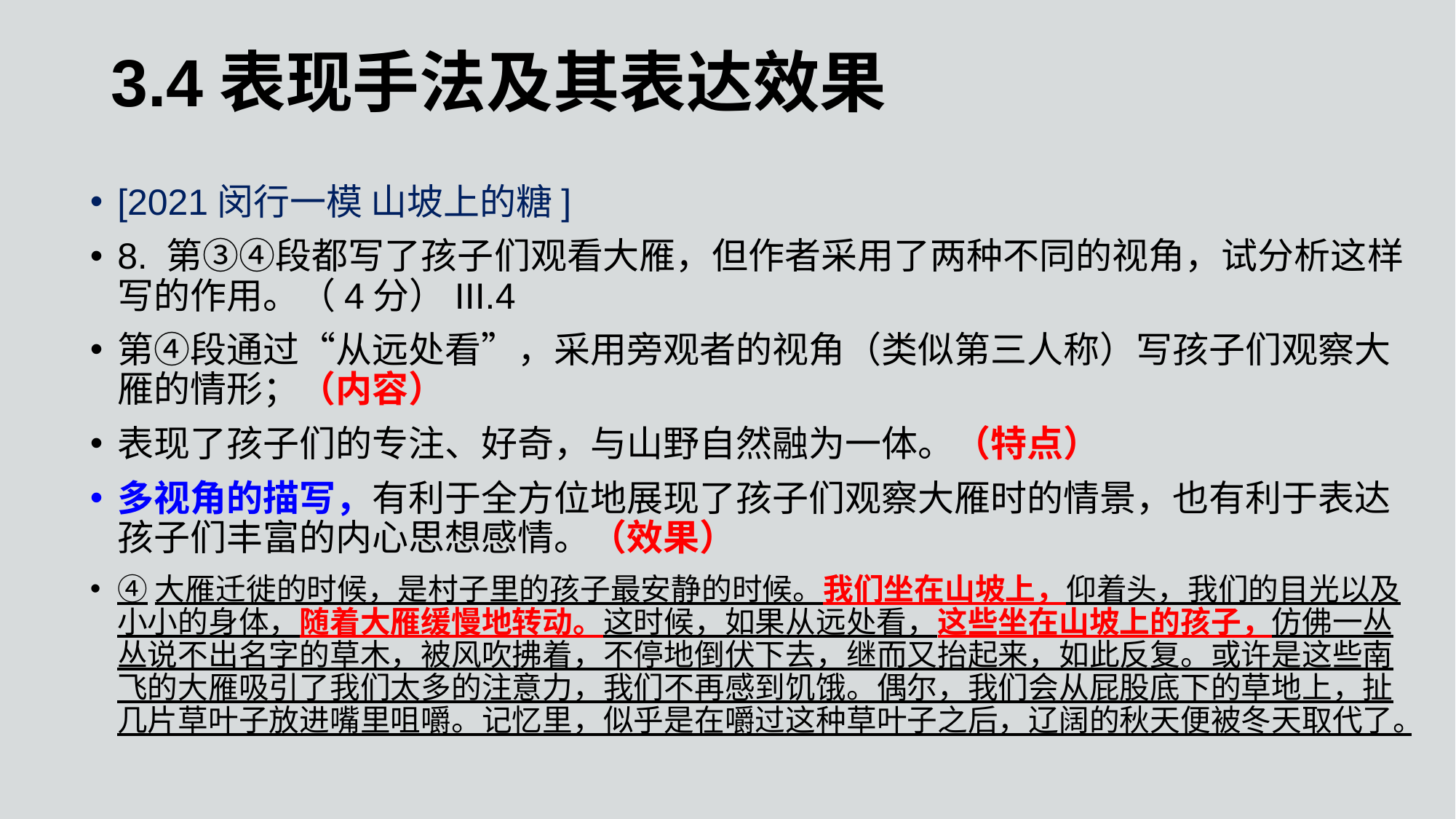

3.4表现手法及其表达效果
[2021闵行一模 山坡上的糖]
8. 第③④段都写了孩子们观看大雁，但作者采用了两种不同的视角，试分析这样写的作用。（4分）III.4
第④段通过“从远处看”，采用旁观者的视角（类似第三人称）写孩子们观察大雁的情形；（内容）
表现了孩子们的专注、好奇，与山野自然融为一体。（特点）
多视角的描写，有利于全方位地展现了孩子们观察大雁时的情景，也有利于表达孩子们丰富的内心思想感情。（效果）
④大雁迁徙的时候，是村子里的孩子最安静的时候。我们坐在山坡上，仰着头，我们的目光以及小小的身体，随着大雁缓慢地转动。这时候，如果从远处看，这些坐在山坡上的孩子，仿佛一丛丛说不出名字的草木，被风吹拂着，不停地倒伏下去，继而又抬起来，如此反复。或许是这些南飞的大雁吸引了我们太多的注意力，我们不再感到饥饿。偶尔，我们会从屁股底下的草地上，扯几片草叶子放进嘴里咀嚼。记忆里，似乎是在嚼过这种草叶子之后，辽阔的秋天便被冬天取代了。